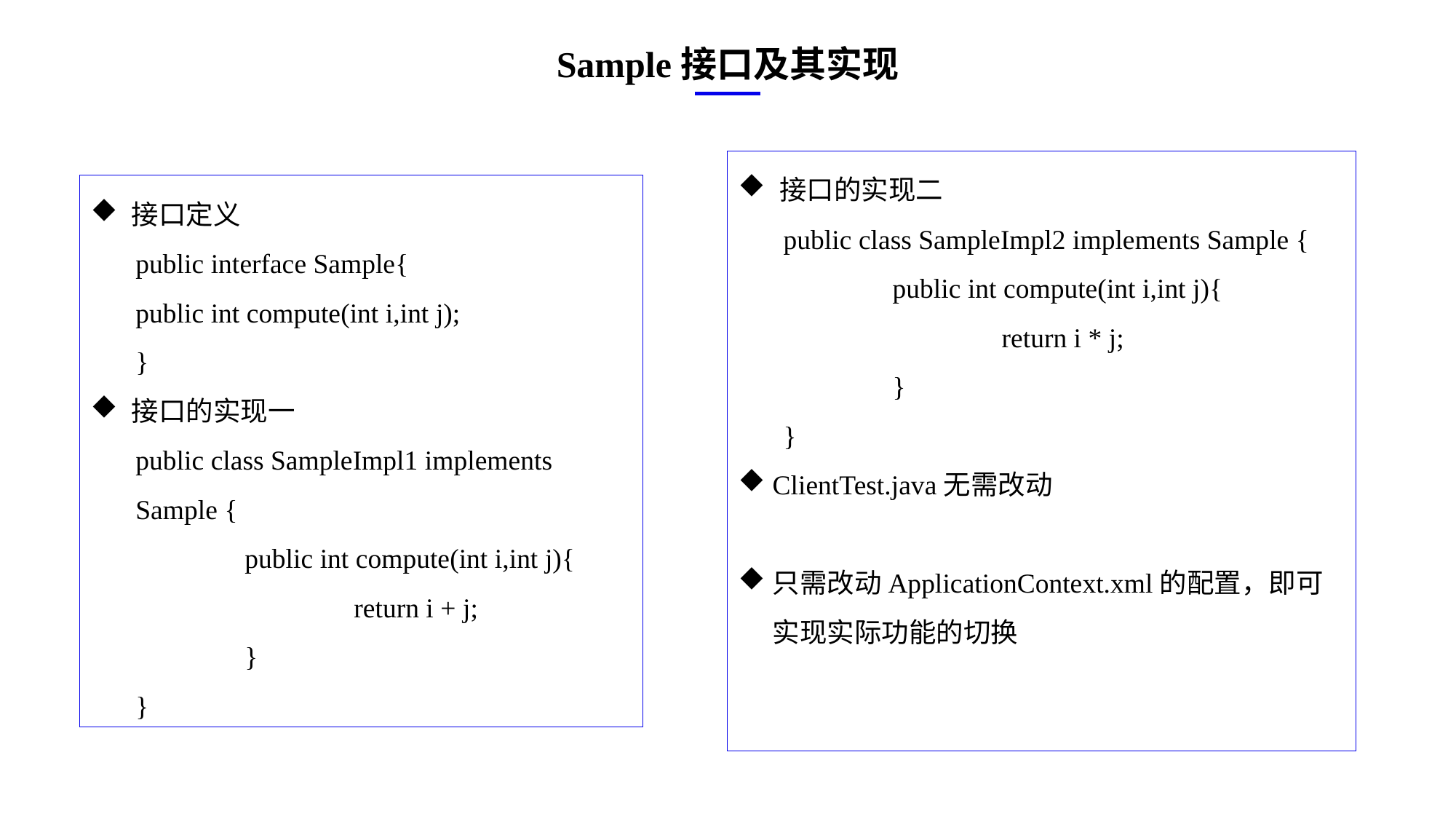

Sample接口及其实现
接口的实现二
public class SampleImpl2 implements Sample {
	public int compute(int i,int j){
		return i * j;
	}
}
ClientTest.java无需改动

只需改动ApplicationContext.xml的配置，即可实现实际功能的切换

接口定义
public interface Sample{
public int compute(int i,int j);
}
接口的实现一
public class SampleImpl1 implements Sample {
	public int compute(int i,int j){
		return i + j;
	}
}
e7d195523061f1c0ae0eb3eed39d2bcef4622b2499a05fe6567B54A876BEB457BD1EB8EBE9915191D1FA2E860D28D251AB291D9CBBDD28D4BD16020FD75D8281481517FC21E86E4C931520AFA1087E92E357E3DB373CA326F6F926B1A67F681E99E875FFD293B2C32B3919AE4D43F9436862A7DD54F9346DF3662D8AB7319030EF75D53FF682DE13